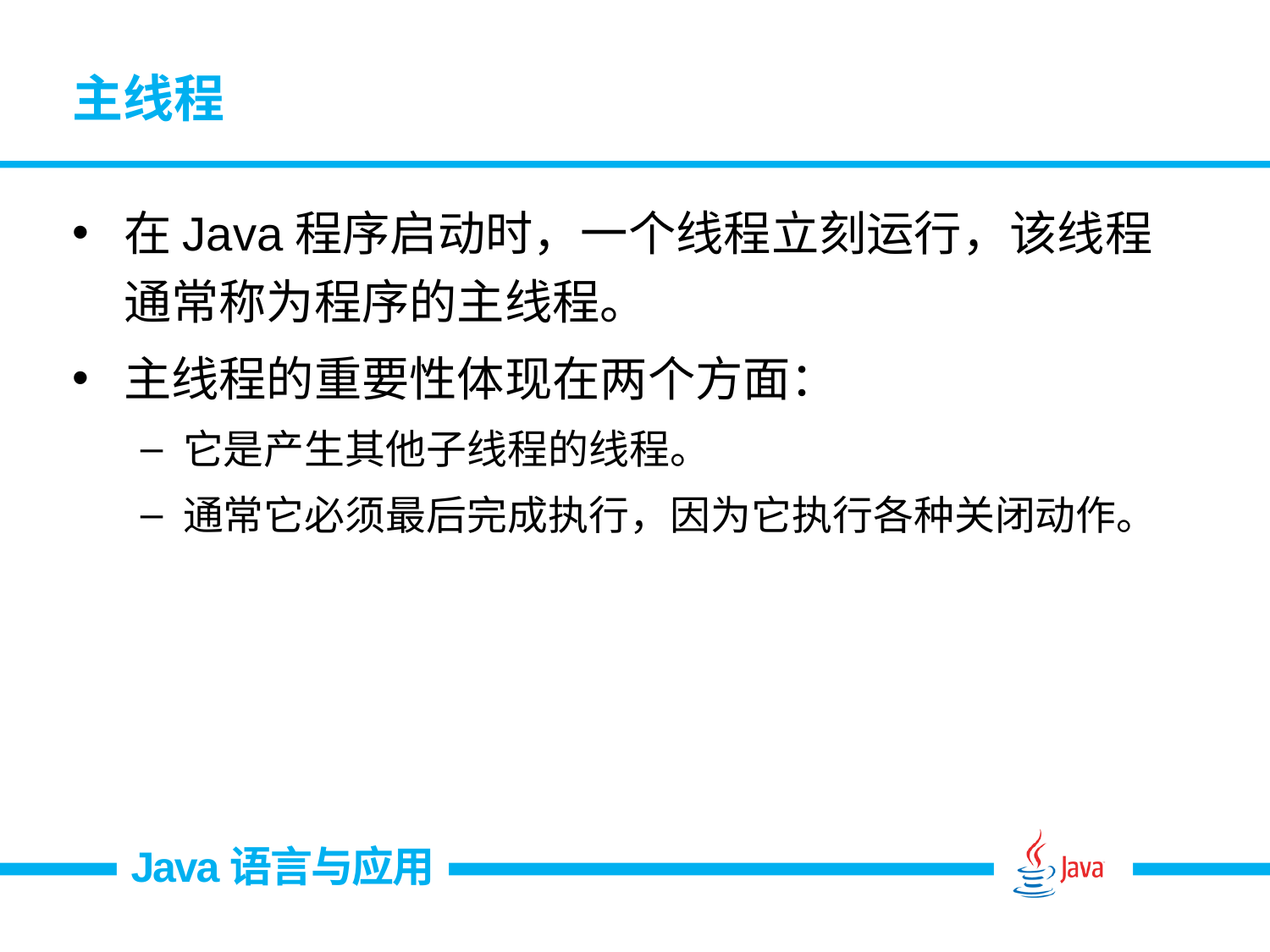

# 主线程
在Java程序启动时，一个线程立刻运行，该线程通常称为程序的主线程。
主线程的重要性体现在两个方面：
它是产生其他子线程的线程。
通常它必须最后完成执行，因为它执行各种关闭动作。